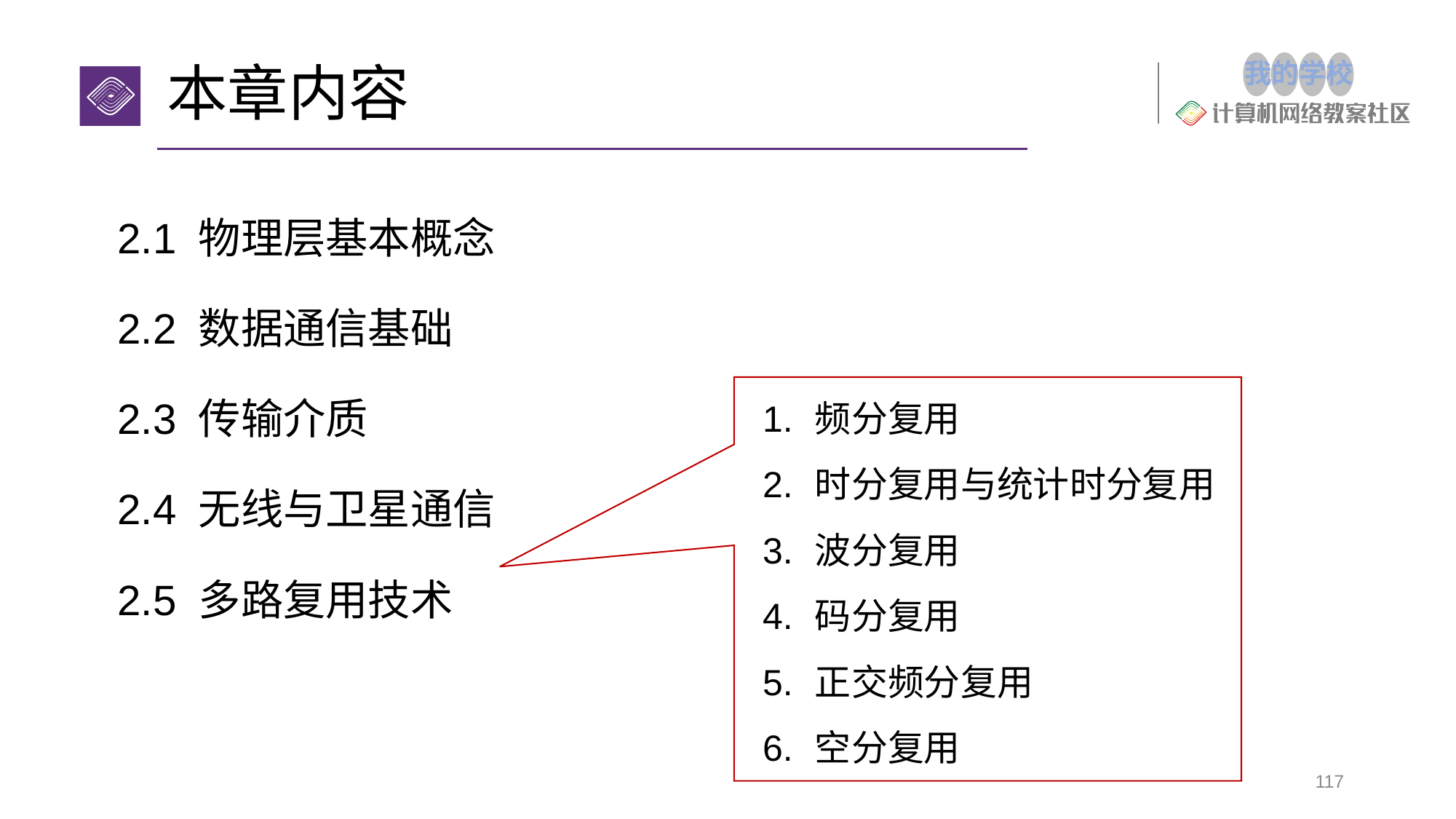

# 本章内容
2.1 物理层基本概念
2.2 数据通信基础
2.3 传输介质
2.4 无线与卫星通信
2.5 多路复用技术

频分复用
时分复用与统计时分复用
波分复用
码分复用
正交频分复用
空分复用

117